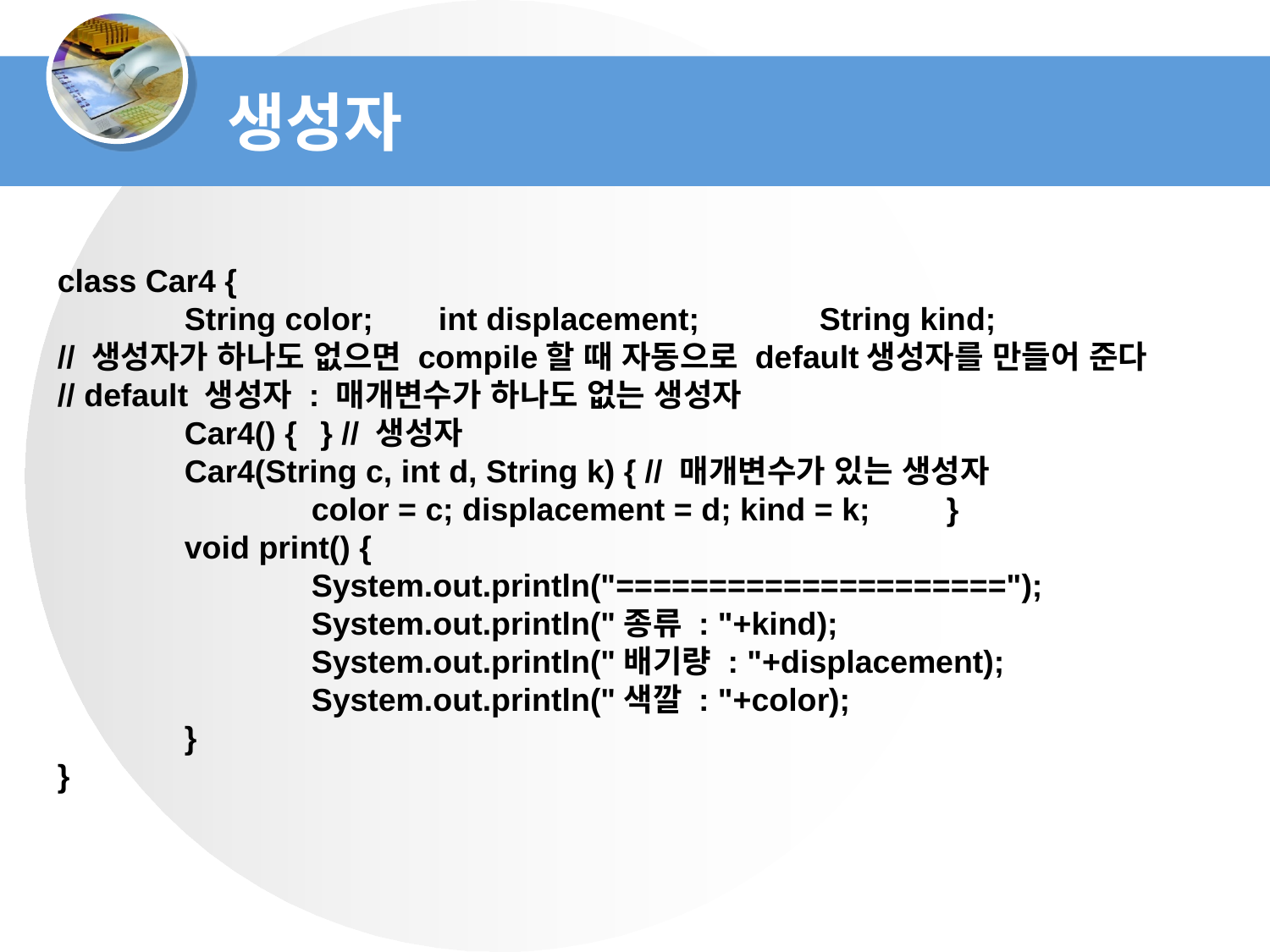

생성자
class Car4 {
	String color;	int displacement;	String kind;
// 생성자가 하나도 없으면 compile할 때 자동으로 default생성자를 만들어 준다
// default 생성자 : 매개변수가 하나도 없는 생성자
	Car4() {	 } // 생성자
	Car4(String c, int d, String k) { // 매개변수가 있는 생성자
		color = c; displacement = d; kind = k; 	}
	void print() {
		System.out.println("=====================");
		System.out.println("종류 : "+kind);
		System.out.println("배기량 : "+displacement);
		System.out.println("색깔 : "+color);
	}
}